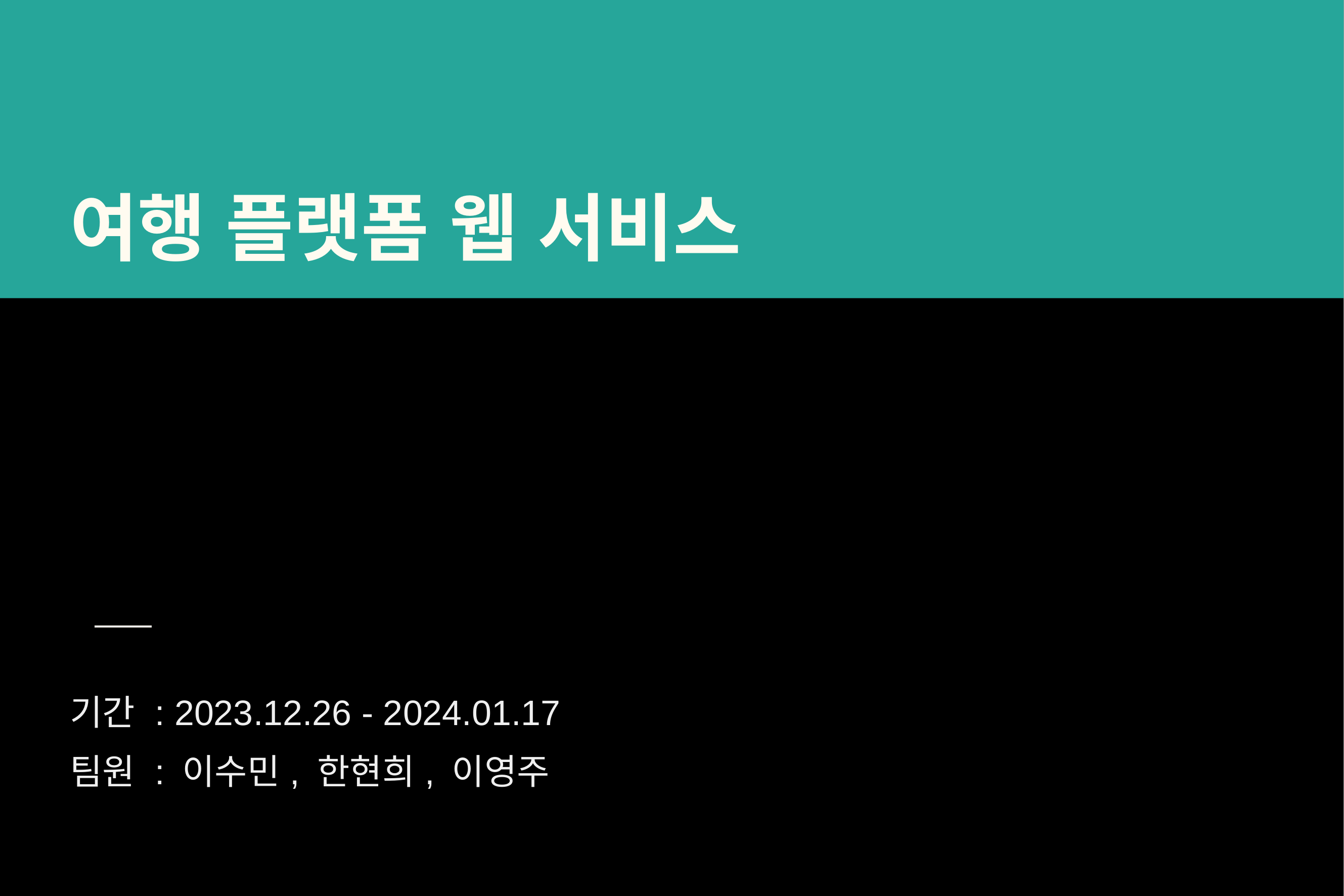

# 여행 플랫폼 웹 서비스
기간 : 2023.12.26 - 2024.01.17
팀원 : 이수민, 한현희, 이영주